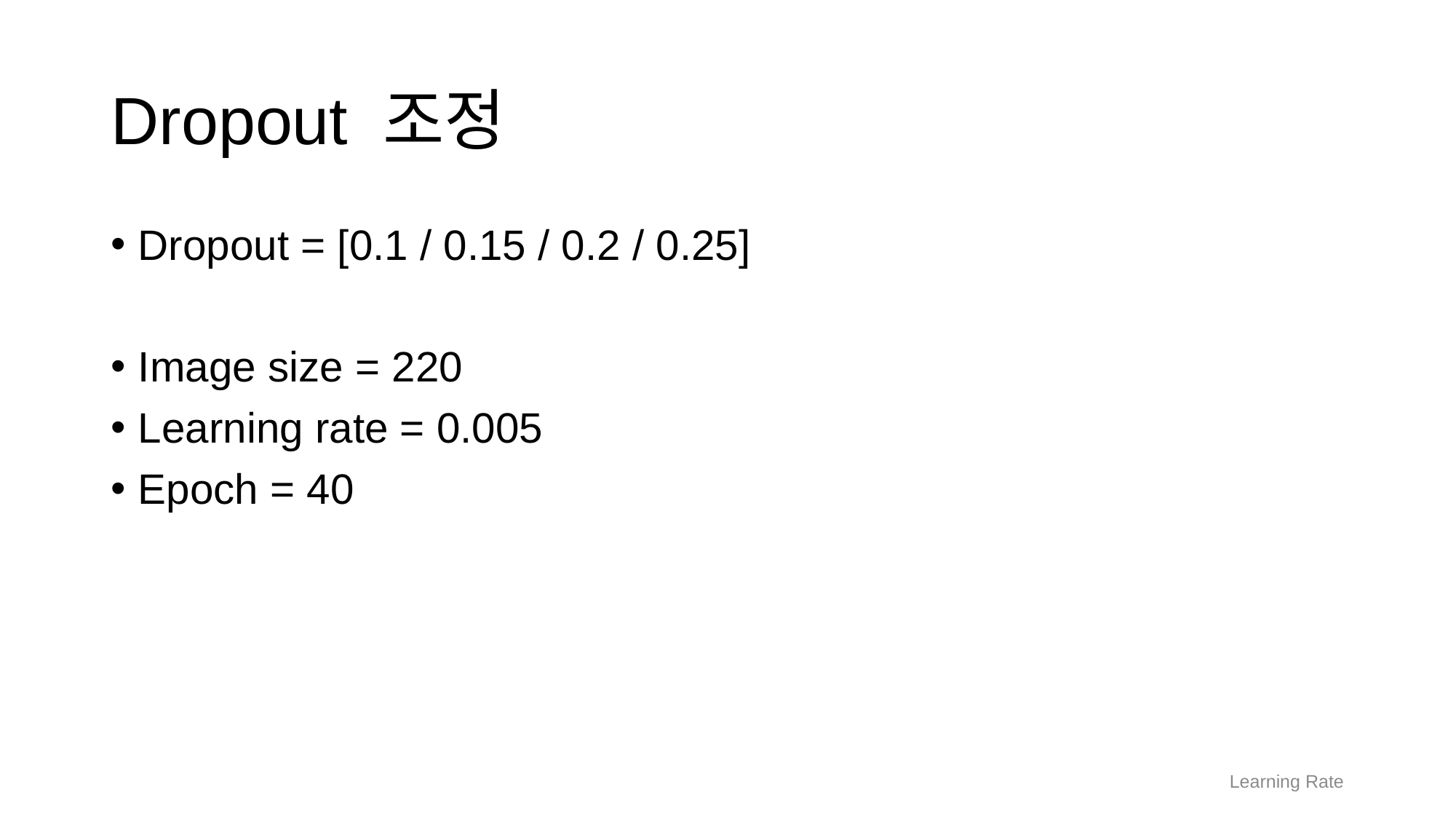

# Dropout 조정
Dropout = [0.1 / 0.15 / 0.2 / 0.25]

Image size = 220
Learning rate = 0.005
Epoch = 40

Learning Rate